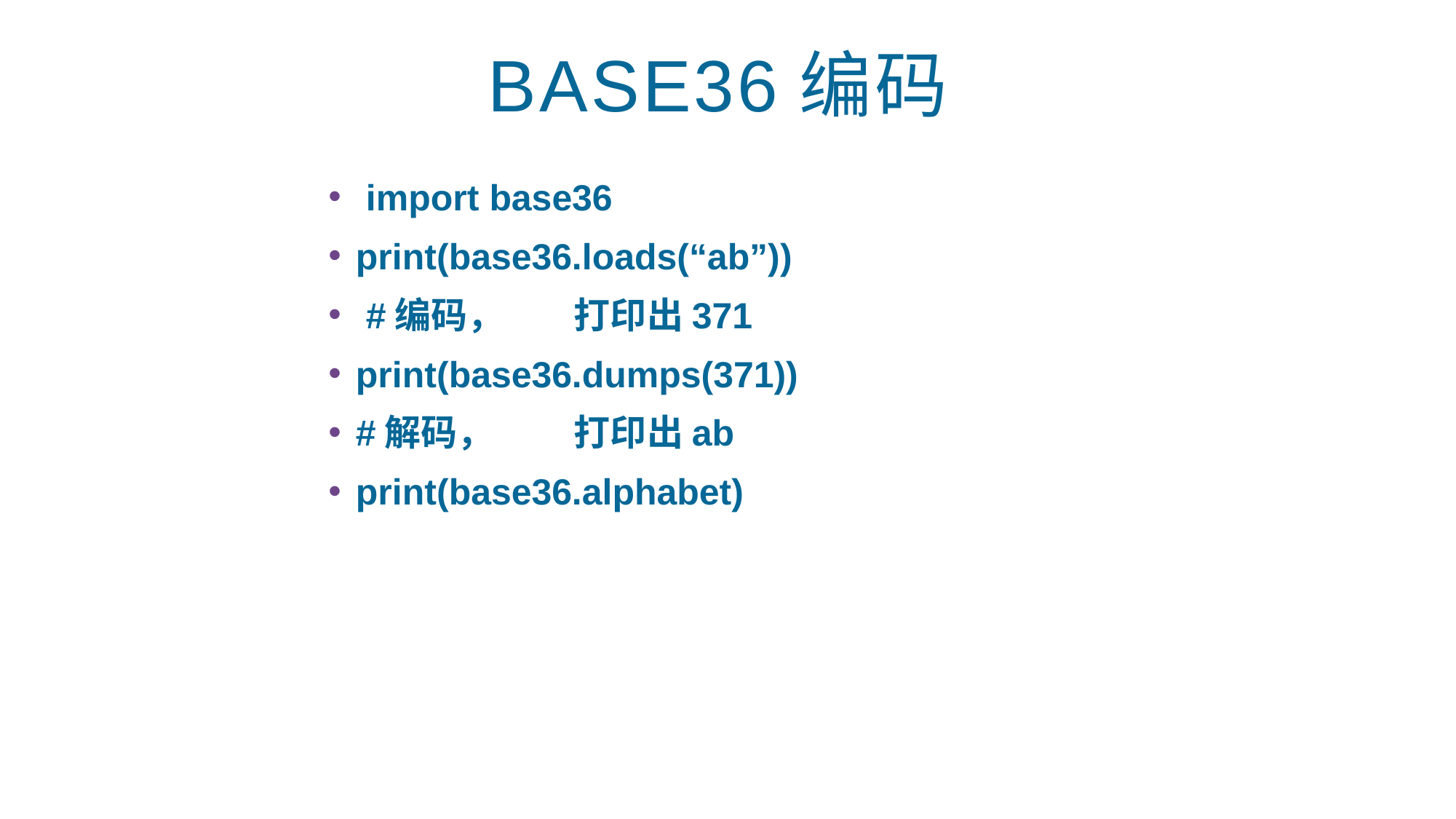

# BASE36编码
 import base36
print(base36.loads(“ab”))
 #编码，	打印出371
print(base36.dumps(371))
#解码，	打印出ab
print(base36.alphabet)